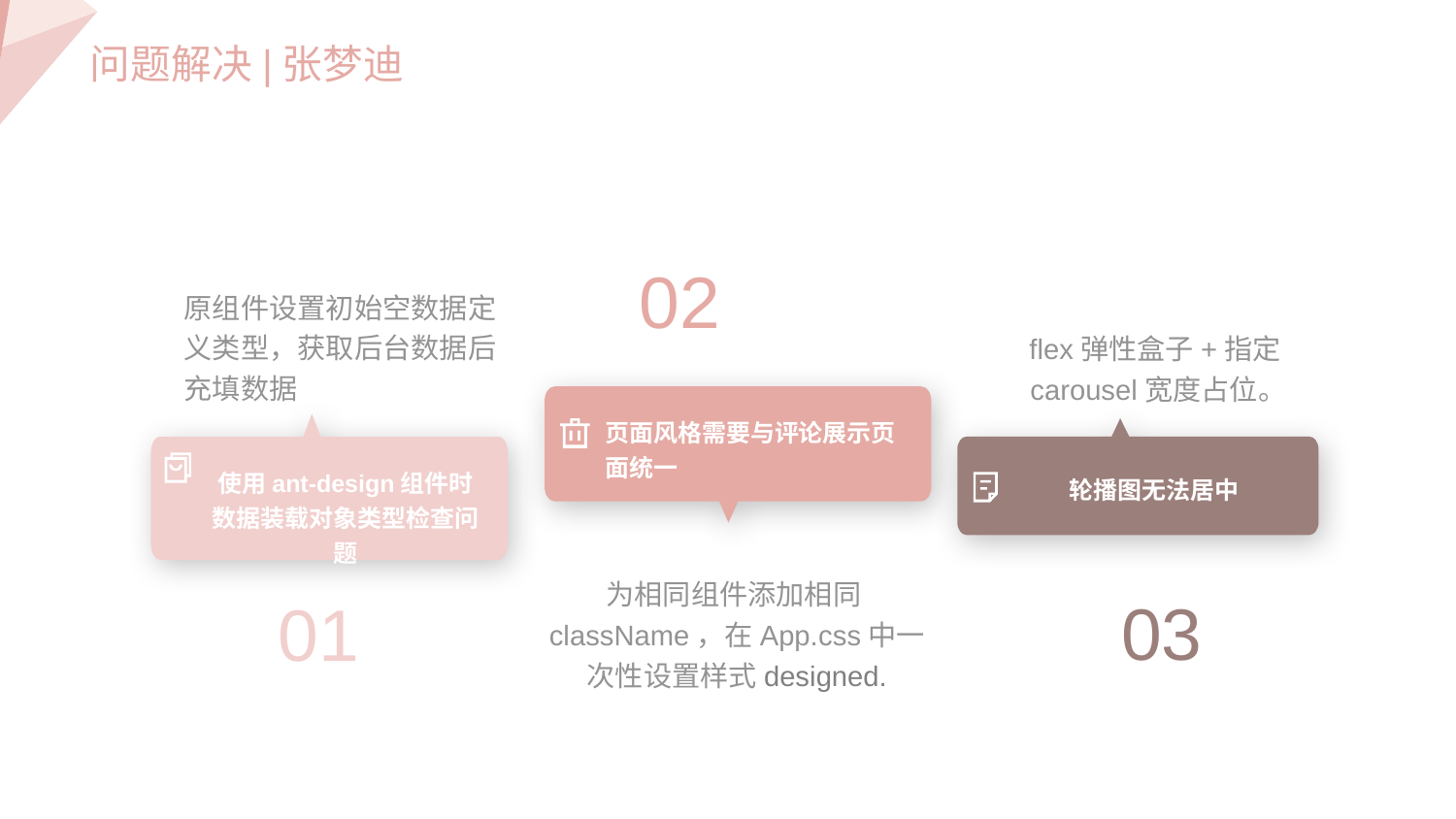

问题解决|张梦迪
02
原组件设置初始空数据定义类型，获取后台数据后充填数据
flex弹性盒子+指定carousel宽度占位。

页面风格需要与评论展示页面统一

使用ant-design组件时数据装载对象类型检查问题
轮播图无法居中

为相同组件添加相同className，在App.css中一次性设置样式designed.
03
01